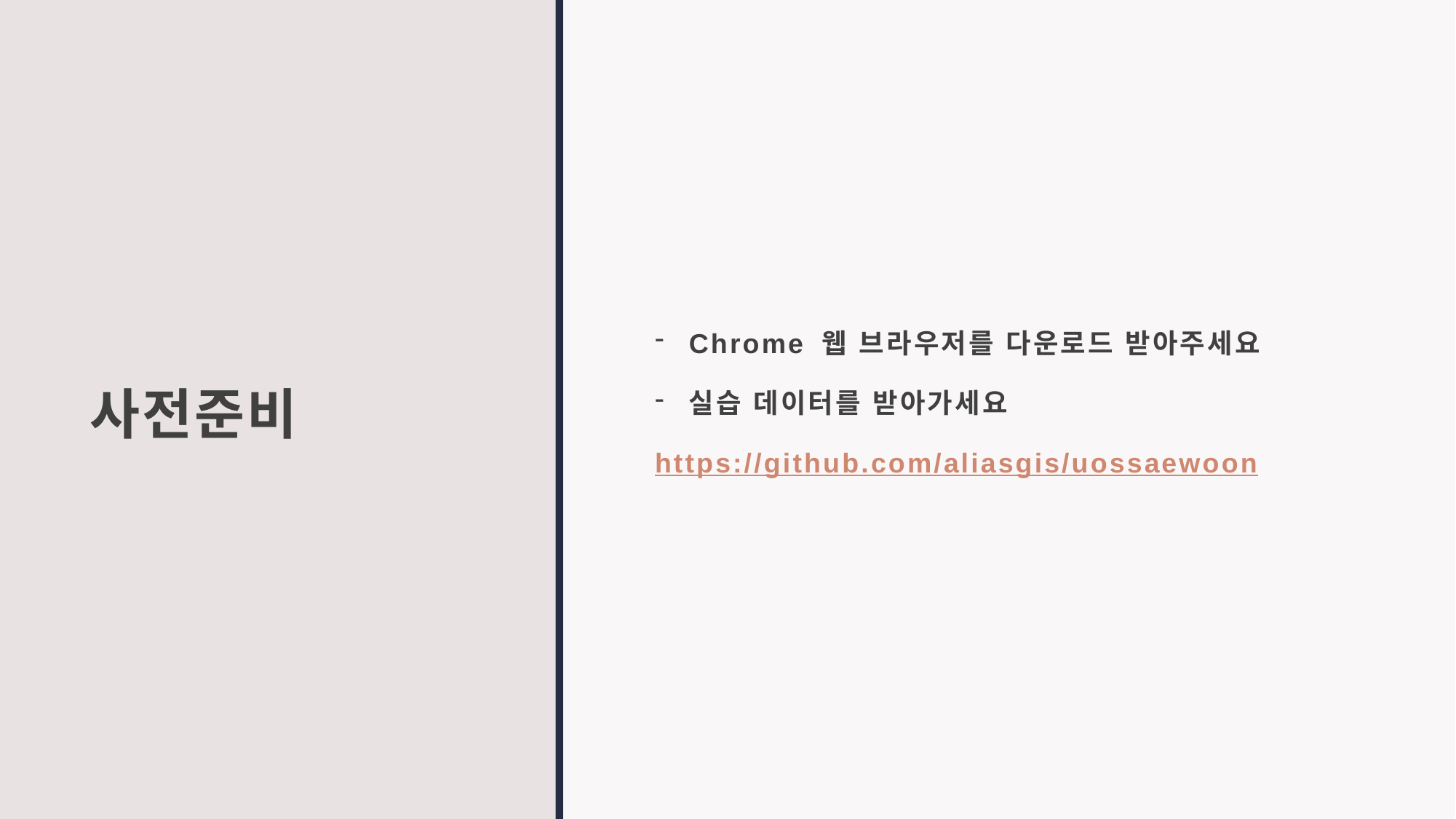

# 사전준비
Chrome 웹 브라우저를 다운로드 받아주세요
실습 데이터를 받아가세요
https://github.com/aliasgis/uossaewoon